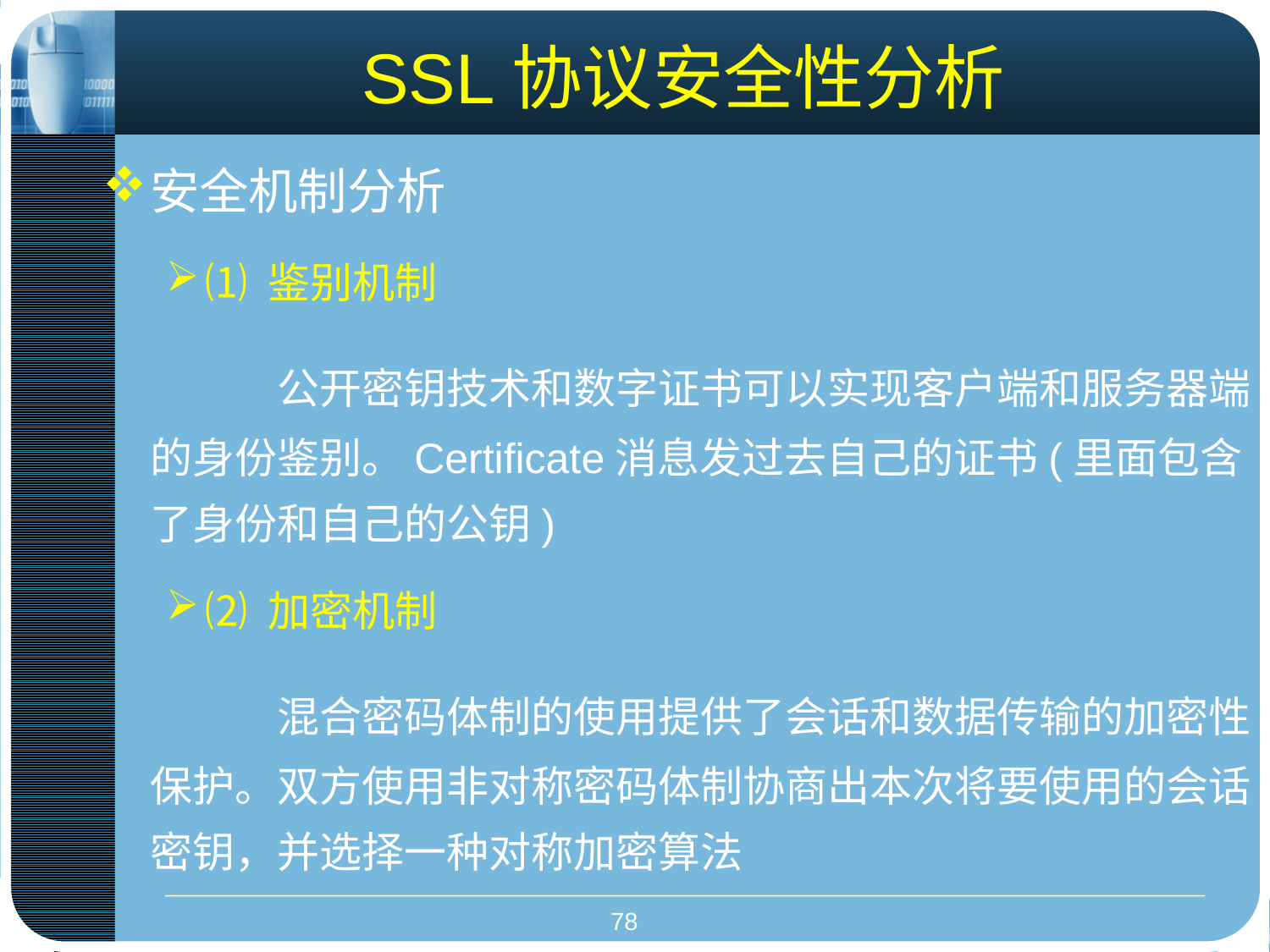

# SSL协议安全性分析
安全机制分析
⑴ 鉴别机制
		公开密钥技术和数字证书可以实现客户端和服务器端的身份鉴别。Certificate消息发过去自己的证书(里面包含了身份和自己的公钥)
⑵ 加密机制
	混合密码体制的使用提供了会话和数据传输的加密性保护。双方使用非对称密码体制协商出本次将要使用的会话密钥，并选择一种对称加密算法

78